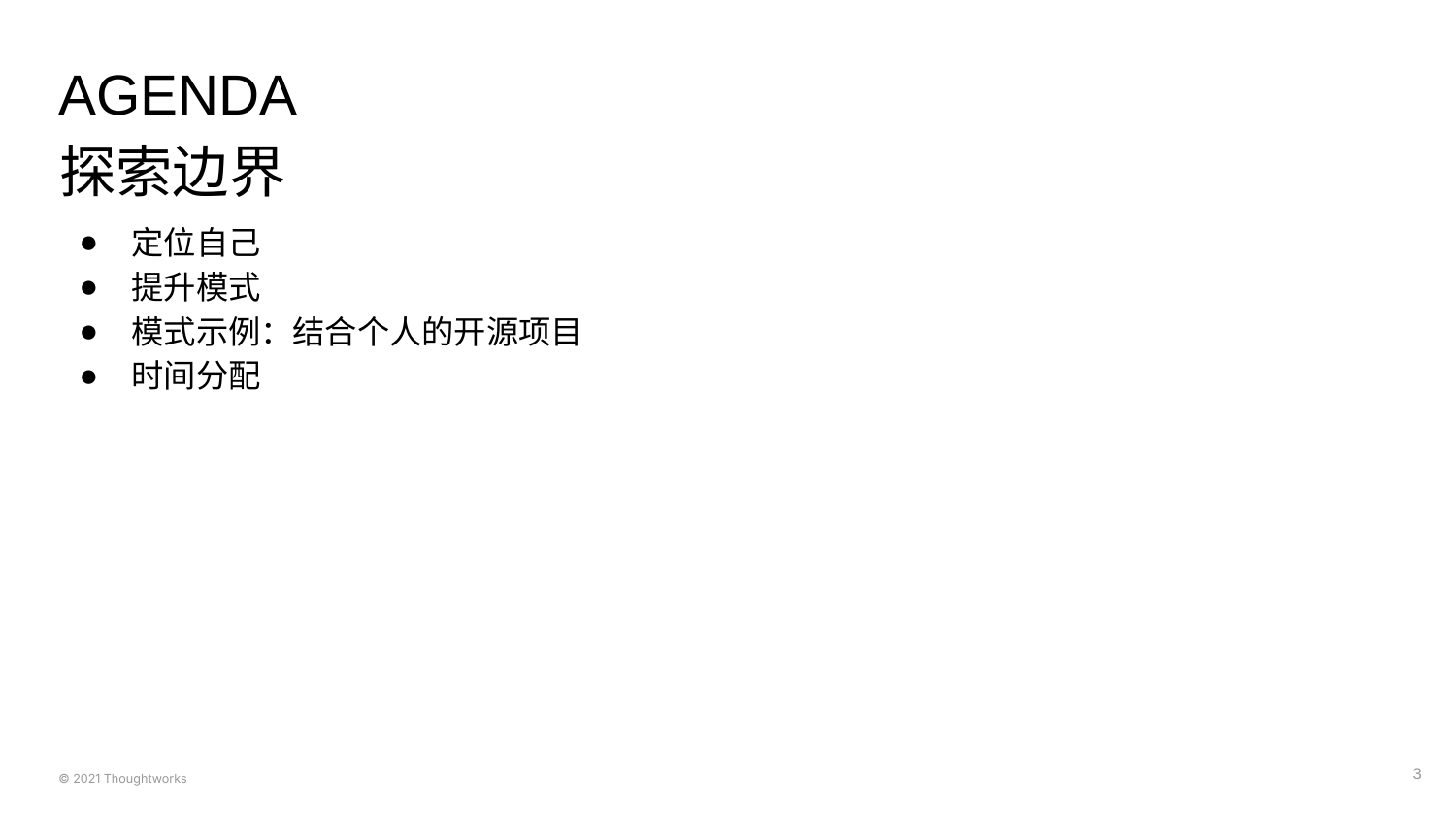

# AGENDA
探索边界
定位自己
提升模式
模式示例：结合个人的开源项目
时间分配
3